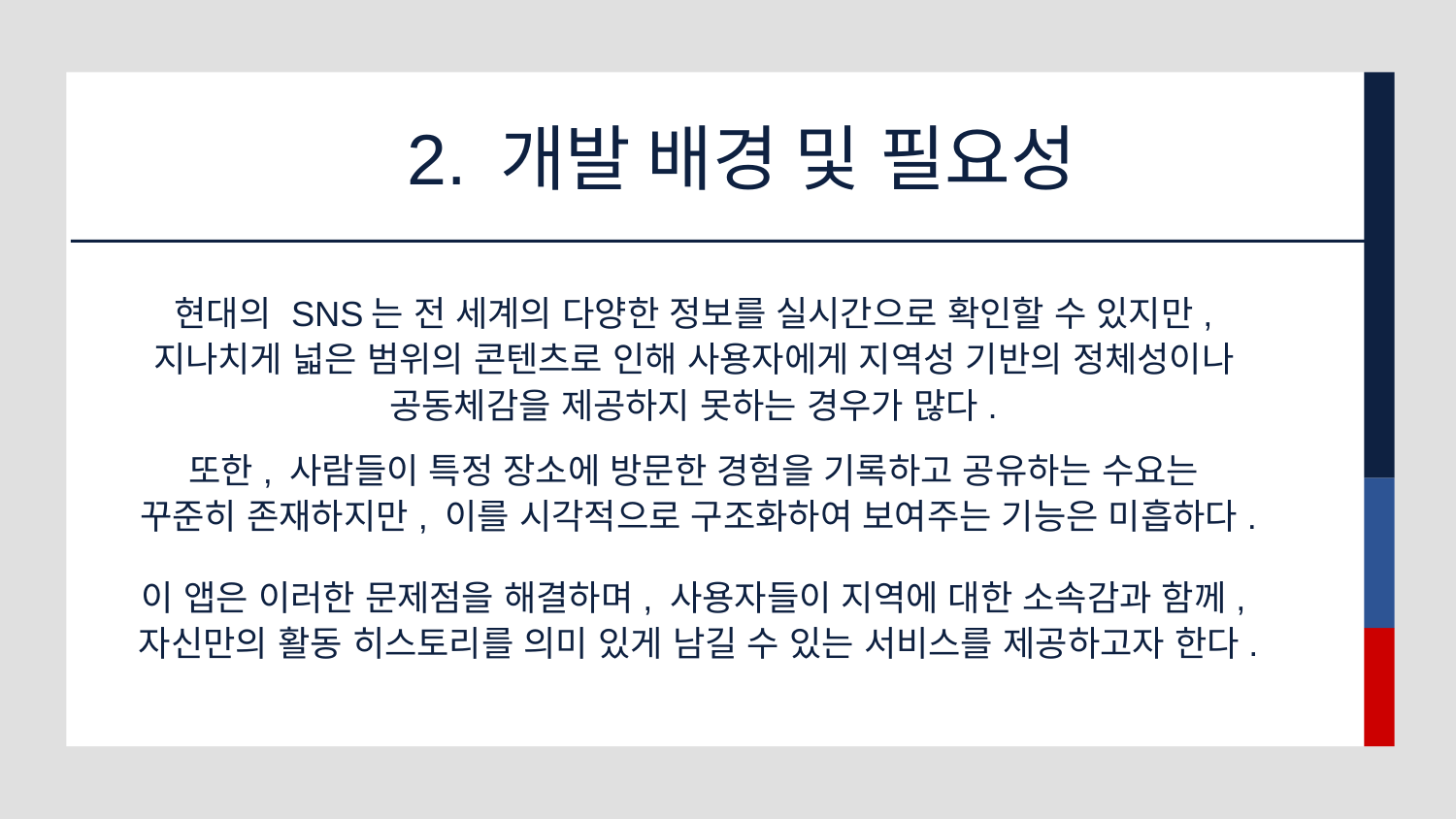

# 2. 개발 배경 및 필요성
현대의 SNS는 전 세계의 다양한 정보를 실시간으로 확인할 수 있지만, 지나치게 넓은 범위의 콘텐츠로 인해 사용자에게 지역성 기반의 정체성이나 공동체감을 제공하지 못하는 경우가 많다.
또한, 사람들이 특정 장소에 방문한 경험을 기록하고 공유하는 수요는 꾸준히 존재하지만, 이를 시각적으로 구조화하여 보여주는 기능은 미흡하다.
이 앱은 이러한 문제점을 해결하며, 사용자들이 지역에 대한 소속감과 함께, 자신만의 활동 히스토리를 의미 있게 남길 수 있는 서비스를 제공하고자 한다.